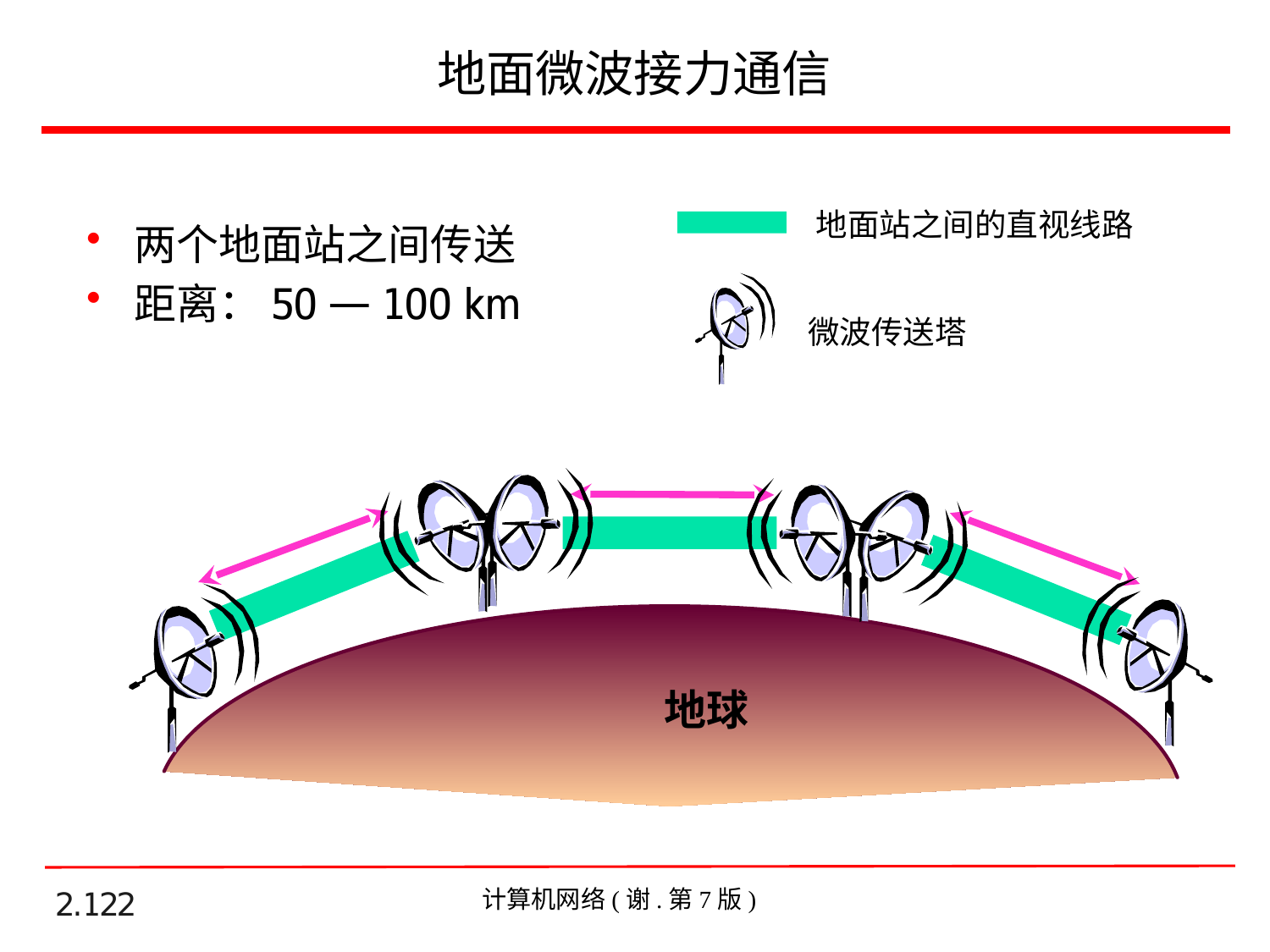

# 地面微波接力通信
地面站之间的直视线路
两个地面站之间传送
距离：50 — 100 km

微波传送塔

地球